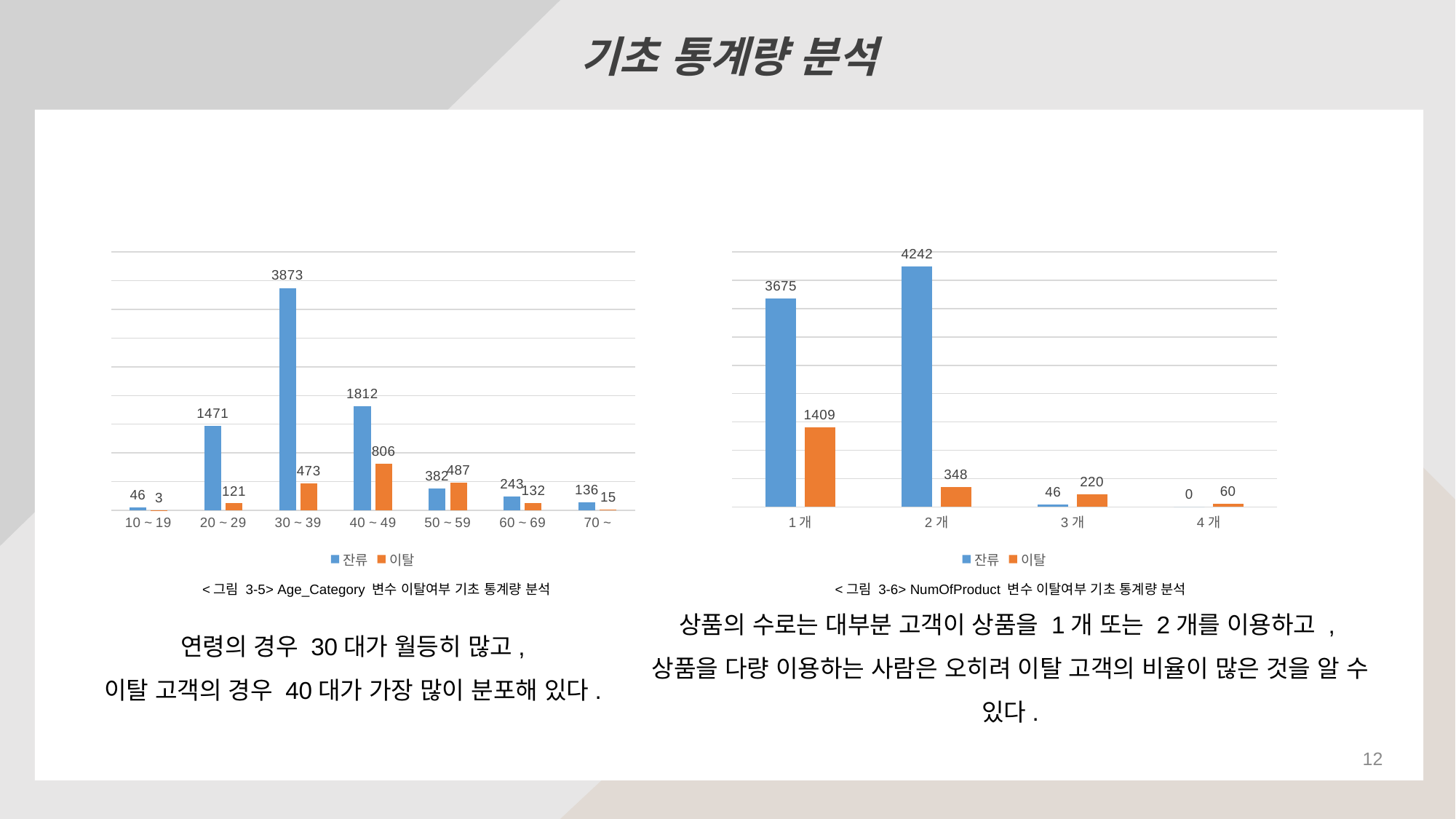

기초 통계량 분석

### Chart

| Category | 잔류 | 이탈 |
|---|---|---|
| 10 ~ 19 | 46.0 | 3.0 |
| 20 ~ 29 | 1471.0 | 121.0 |
| 30 ~ 39 | 3873.0 | 473.0 |
| 40 ~ 49 | 1812.0 | 806.0 |
| 50 ~ 59 | 382.0 | 487.0 |
| 60 ~ 69 | 243.0 | 132.0 |
| 70 ~ | 136.0 | 15.0 |

### Chart

| Category | 잔류 | 이탈 |
|---|---|---|
| 1개 | 3675.0 | 1409.0 |
| 2개 | 4242.0 | 348.0 |
| 3개 | 46.0 | 220.0 |
| 4개 | 0.0 | 60.0 |
<그림 3-5> Age_Category 변수 이탈여부 기초 통계량 분석
<그림 3-6> NumOfProduct 변수 이탈여부 기초 통계량 분석
연령의 경우 30대가 월등히 많고,
이탈 고객의 경우 40대가 가장 많이 분포해 있다.
상품의 수로는 대부분 고객이 상품을 1개 또는 2개를 이용하고 ,
상품을 다량 이용하는 사람은 오히려 이탈 고객의 비율이 많은 것을 알 수 있다.
12